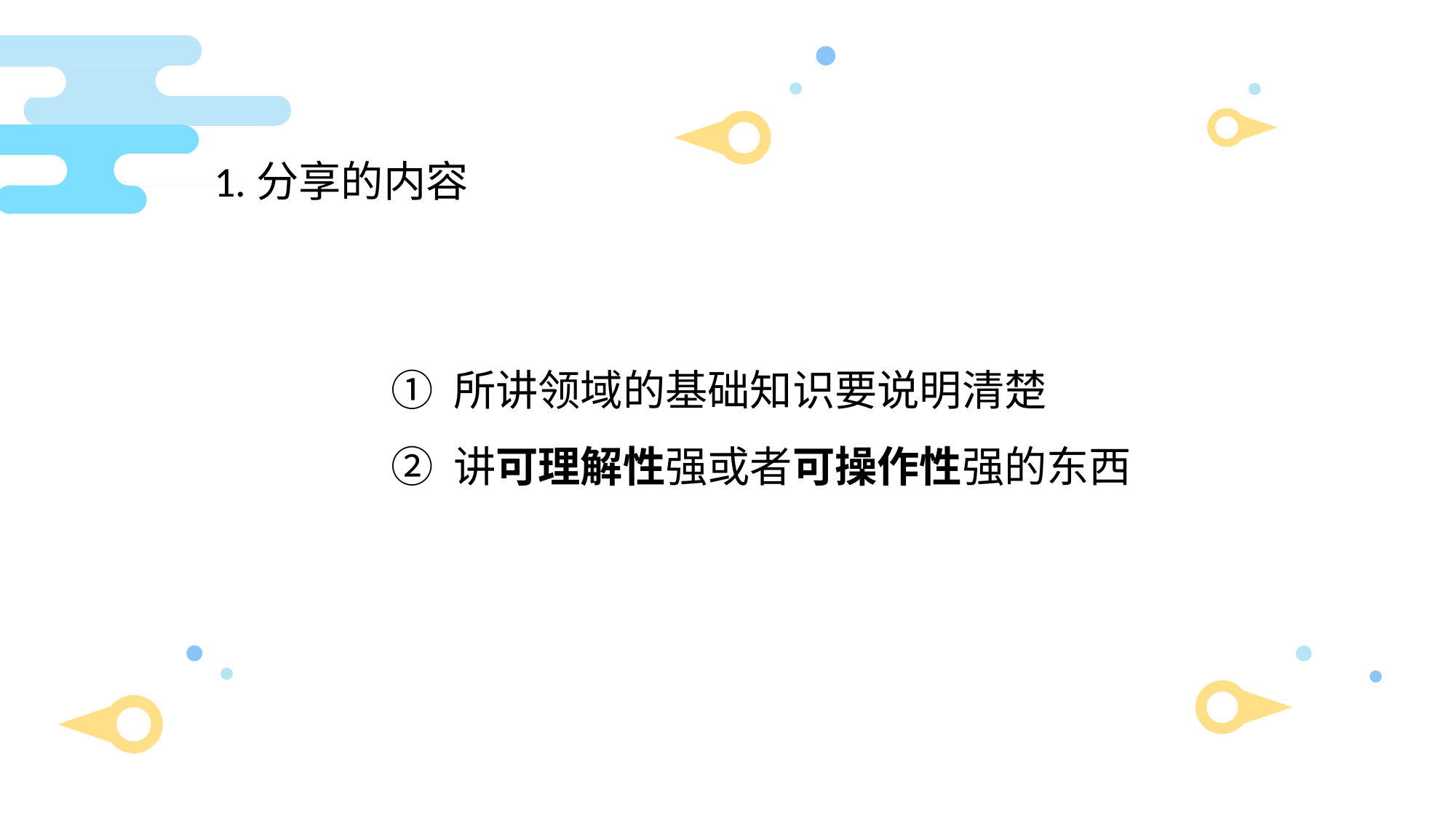

1.分享的内容

① 所讲领域的基础知识要说明清楚
② 讲可理解性强或者可操作性强的东西